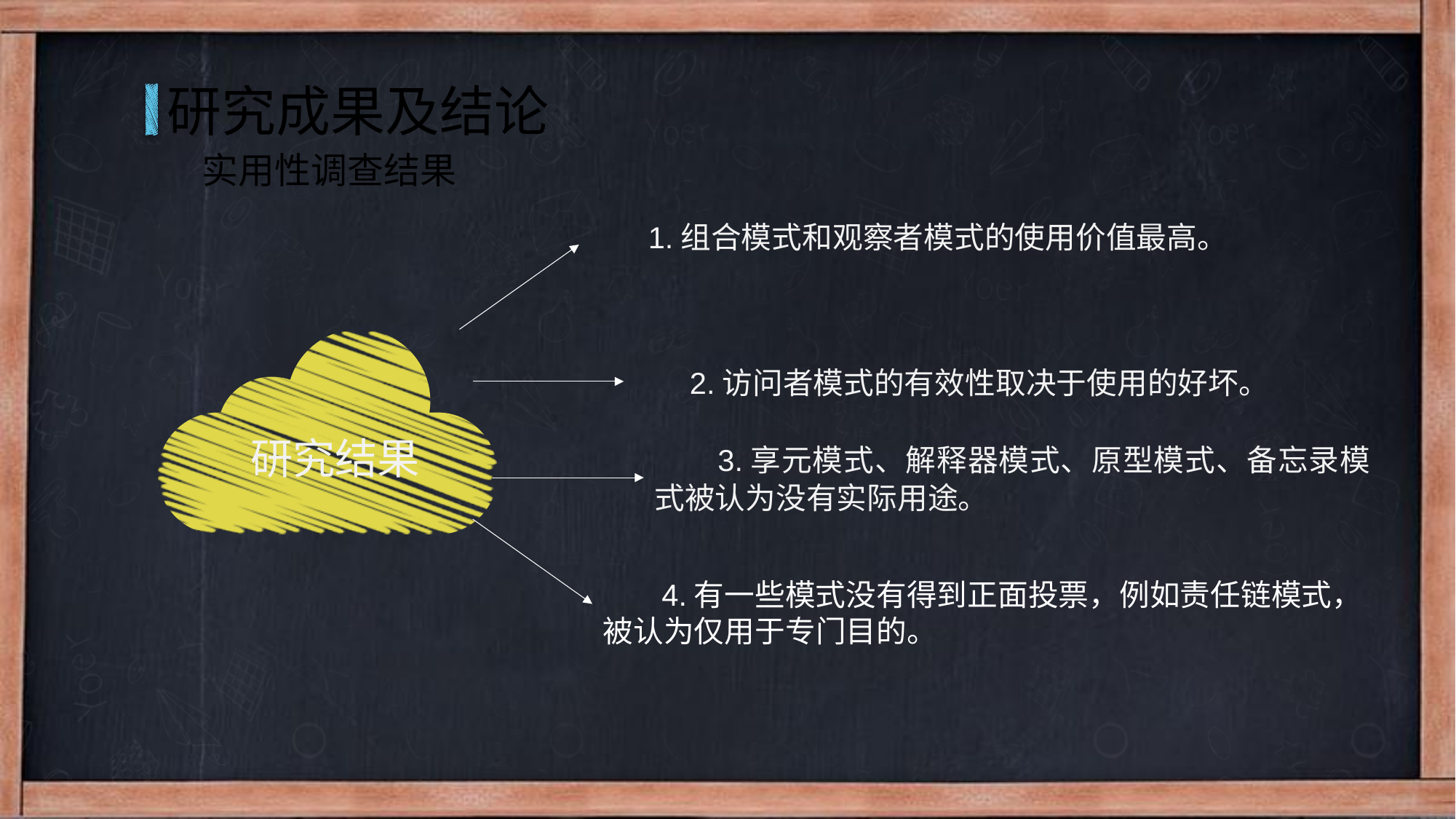

研究成果及结论

实用性调查结果
       1.组合模式和观察者模式的使用价值最高。

研究结果
       2.访问者模式的有效性取决于使用的好坏。
       3.享元模式、解释器模式、原型模式、备忘录模式被认为没有实际用途。
       4.有一些模式没有得到正面投票，例如责任链模式，被认为仅用于专门目的。